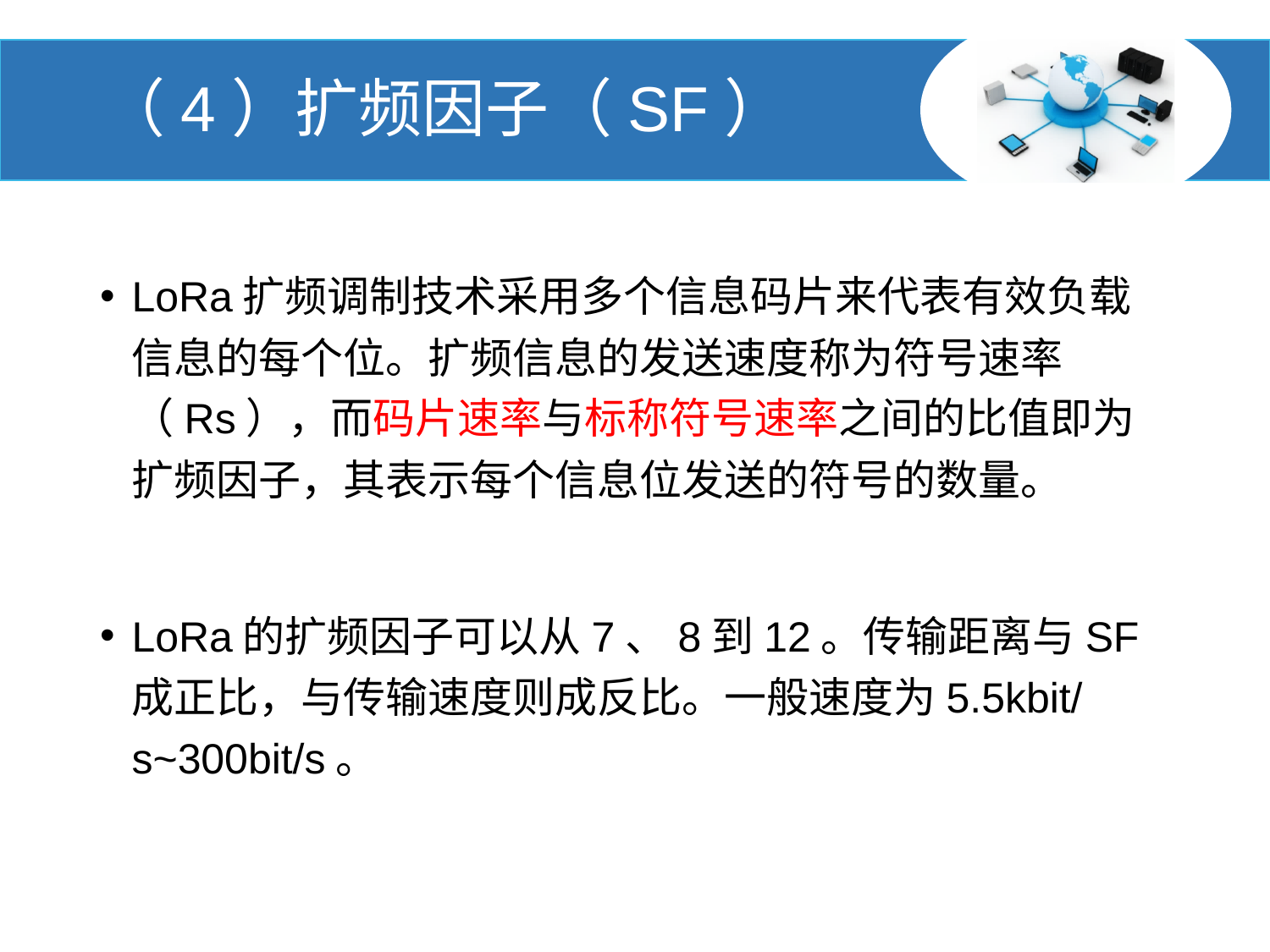

# （4）扩频因子（SF）

LoRa扩频调制技术采用多个信息码片来代表有效负载信息的每个位。扩频信息的发送速度称为符号速率（Rs），而码片速率与标称符号速率之间的比值即为扩频因子，其表示每个信息位发送的符号的数量。

LoRa的扩频因子可以从7、8到12。传输距离与SF成正比，与传输速度则成反比。一般速度为5.5kbit/s~300bit/s。